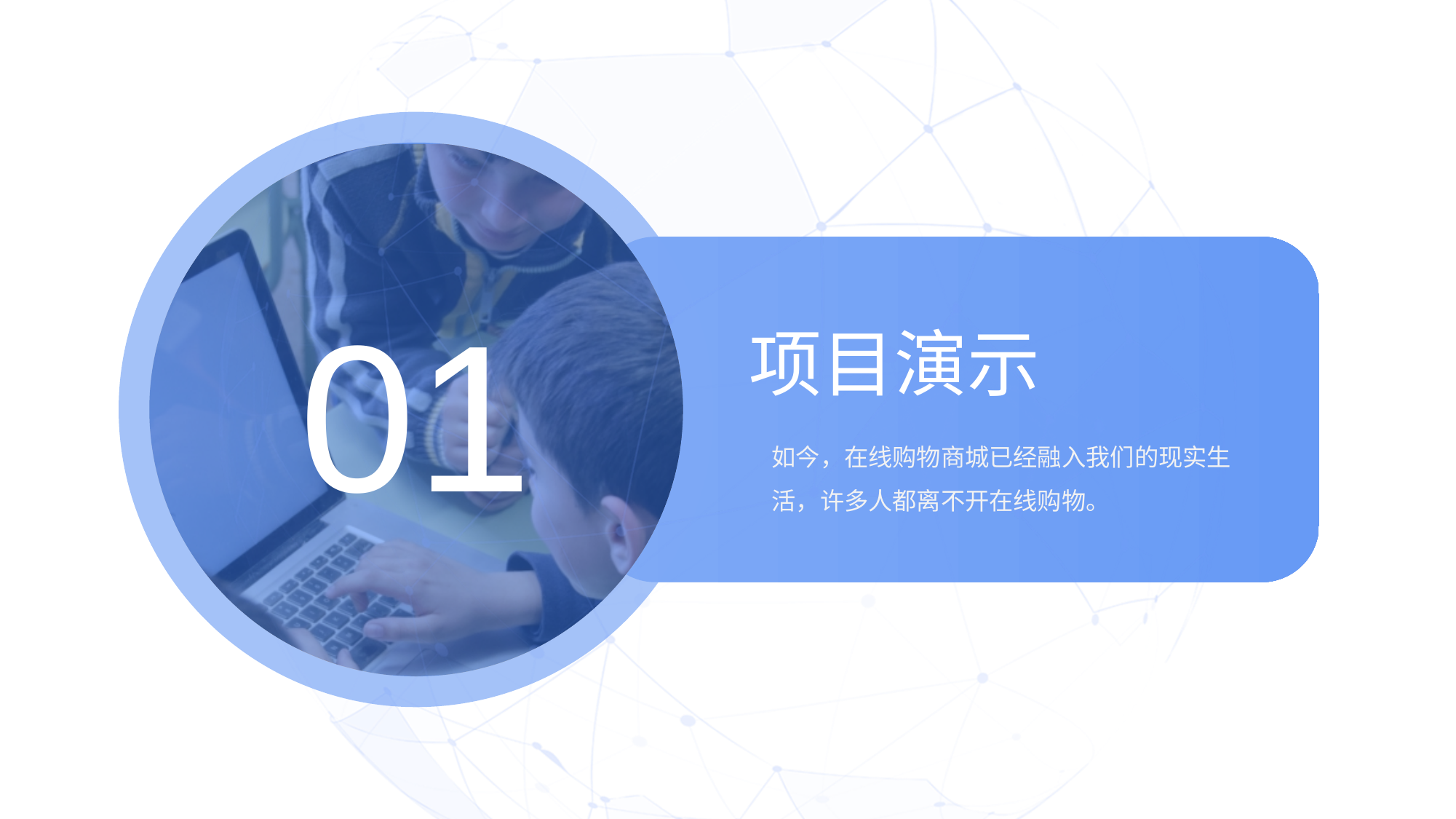

01
项目演示
如今，在线购物商城已经融入我们的现实生活，许多人都离不开在线购物。